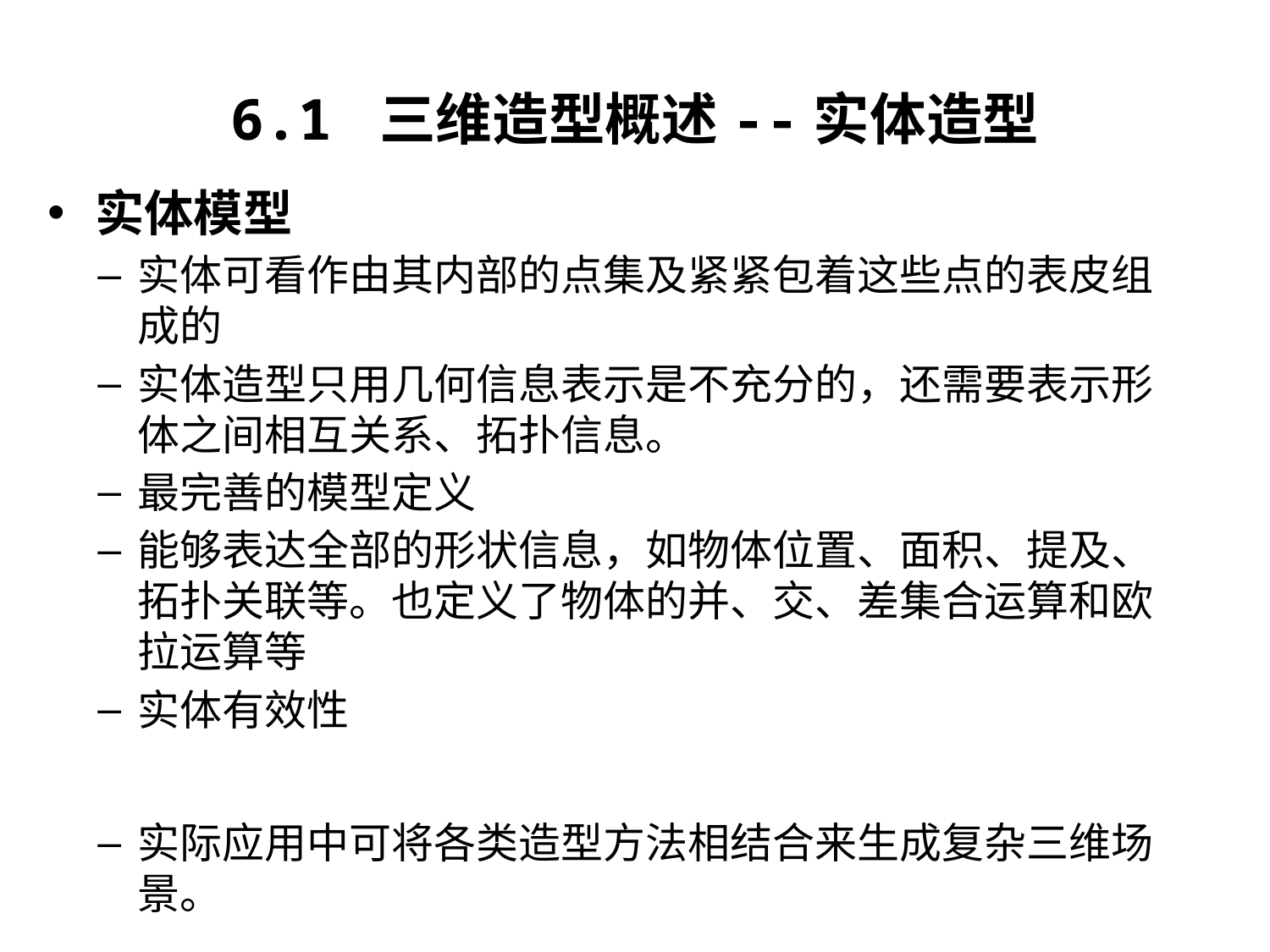

# 6.1 三维造型概述--实体造型
实体模型
实体可看作由其内部的点集及紧紧包着这些点的表皮组成的
实体造型只用几何信息表示是不充分的，还需要表示形体之间相互关系、拓扑信息。
最完善的模型定义
能够表达全部的形状信息，如物体位置、面积、提及、拓扑关联等。也定义了物体的并、交、差集合运算和欧拉运算等
实体有效性

实际应用中可将各类造型方法相结合来生成复杂三维场景。